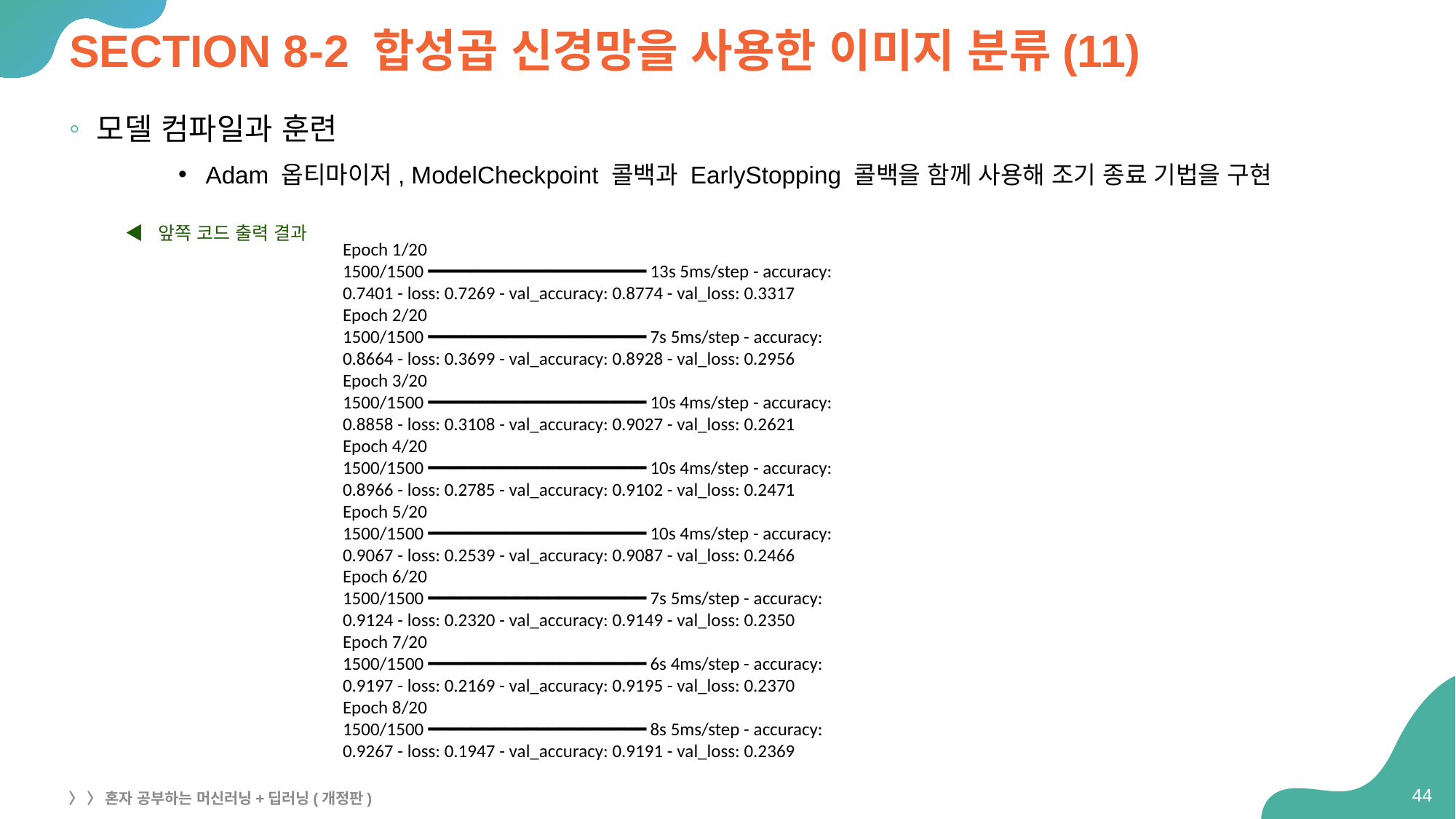

# SECTION 8-2 합성곱 신경망을 사용한 이미지 분류(11)
모델 컴파일과 훈련
Adam 옵티마이저, ModelCheckpoint 콜백과 EarlyStopping 콜백을 함께 사용해 조기 종료 기법을 구현
◀  앞쪽 코드 출력 결과
Epoch 1/20
1500/1500 ━━━━━━━━━━━━━━━━━━━━ 13s 5ms/step - accuracy:
0.7401 - loss: 0.7269 - val_accuracy: 0.8774 - val_loss: 0.3317
Epoch 2/20
1500/1500 ━━━━━━━━━━━━━━━━━━━━ 7s 5ms/step - accuracy:
0.8664 - loss: 0.3699 - val_accuracy: 0.8928 - val_loss: 0.2956
Epoch 3/20
1500/1500 ━━━━━━━━━━━━━━━━━━━━ 10s 4ms/step - accuracy:
0.8858 - loss: 0.3108 - val_accuracy: 0.9027 - val_loss: 0.2621
Epoch 4/20
1500/1500 ━━━━━━━━━━━━━━━━━━━━ 10s 4ms/step - accuracy:
0.8966 - loss: 0.2785 - val_accuracy: 0.9102 - val_loss: 0.2471
Epoch 5/20
1500/1500 ━━━━━━━━━━━━━━━━━━━━ 10s 4ms/step - accuracy:
0.9067 - loss: 0.2539 - val_accuracy: 0.9087 - val_loss: 0.2466
Epoch 6/20
1500/1500 ━━━━━━━━━━━━━━━━━━━━ 7s 5ms/step - accuracy:
0.9124 - loss: 0.2320 - val_accuracy: 0.9149 - val_loss: 0.2350
Epoch 7/20
1500/1500 ━━━━━━━━━━━━━━━━━━━━ 6s 4ms/step - accuracy:
0.9197 - loss: 0.2169 - val_accuracy: 0.9195 - val_loss: 0.2370
Epoch 8/20
1500/1500 ━━━━━━━━━━━━━━━━━━━━ 8s 5ms/step - accuracy:
0.9267 - loss: 0.1947 - val_accuracy: 0.9191 - val_loss: 0.2369
44
〉 〉 혼자 공부하는 머신러닝+딥러닝(개정판)